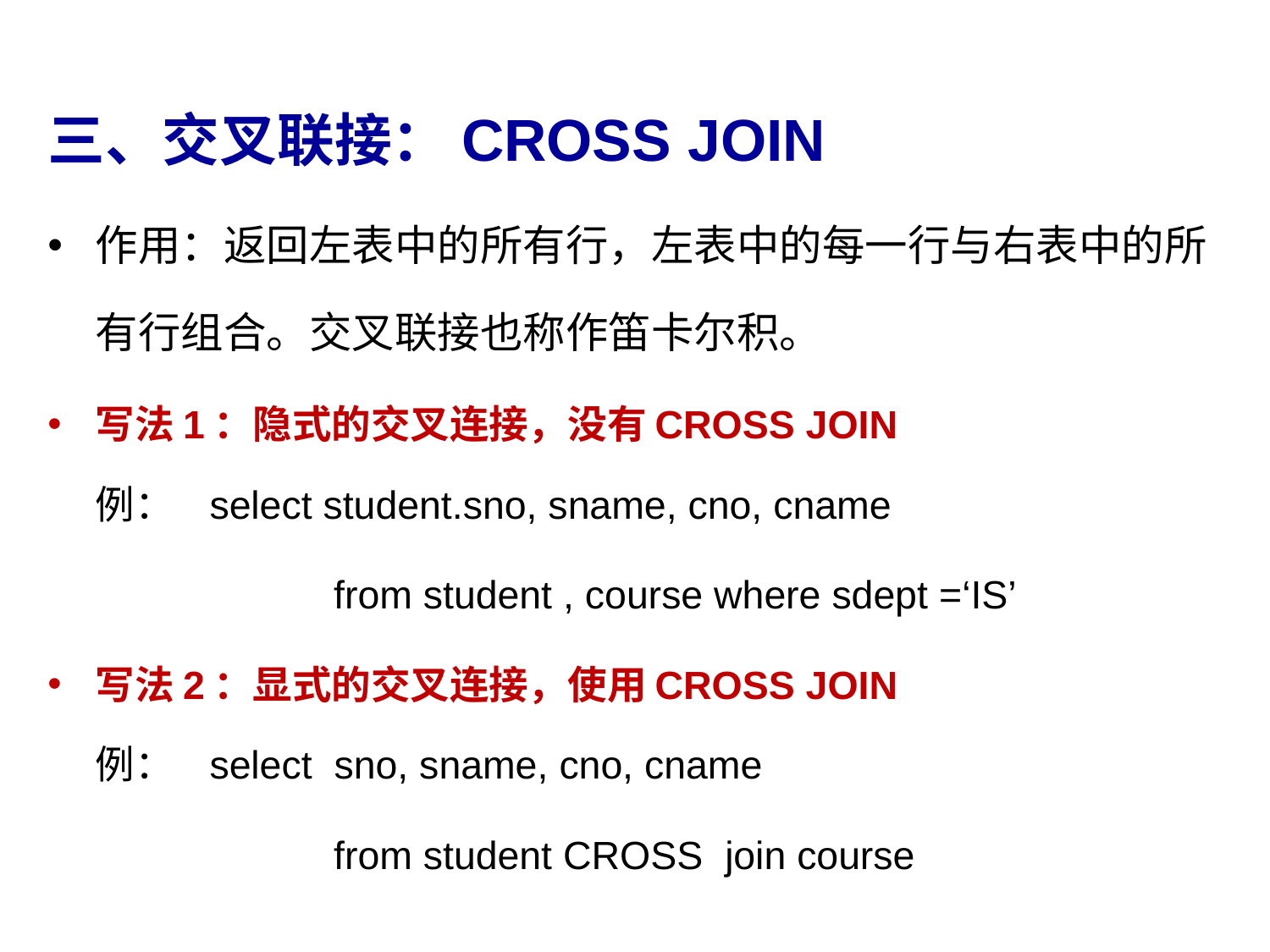

三、交叉联接：CROSS JOIN
作用：返回左表中的所有行，左表中的每一行与右表中的所有行组合。交叉联接也称作笛卡尔积。
写法1：隐式的交叉连接，没有CROSS JOIN
例：   select student.sno, sname, cno, cname
                          from student , course where sdept =‘IS’
写法2：显式的交叉连接，使用CROSS JOIN
例：   select  sno, sname, cno, cname
                          from student CROSS  join course